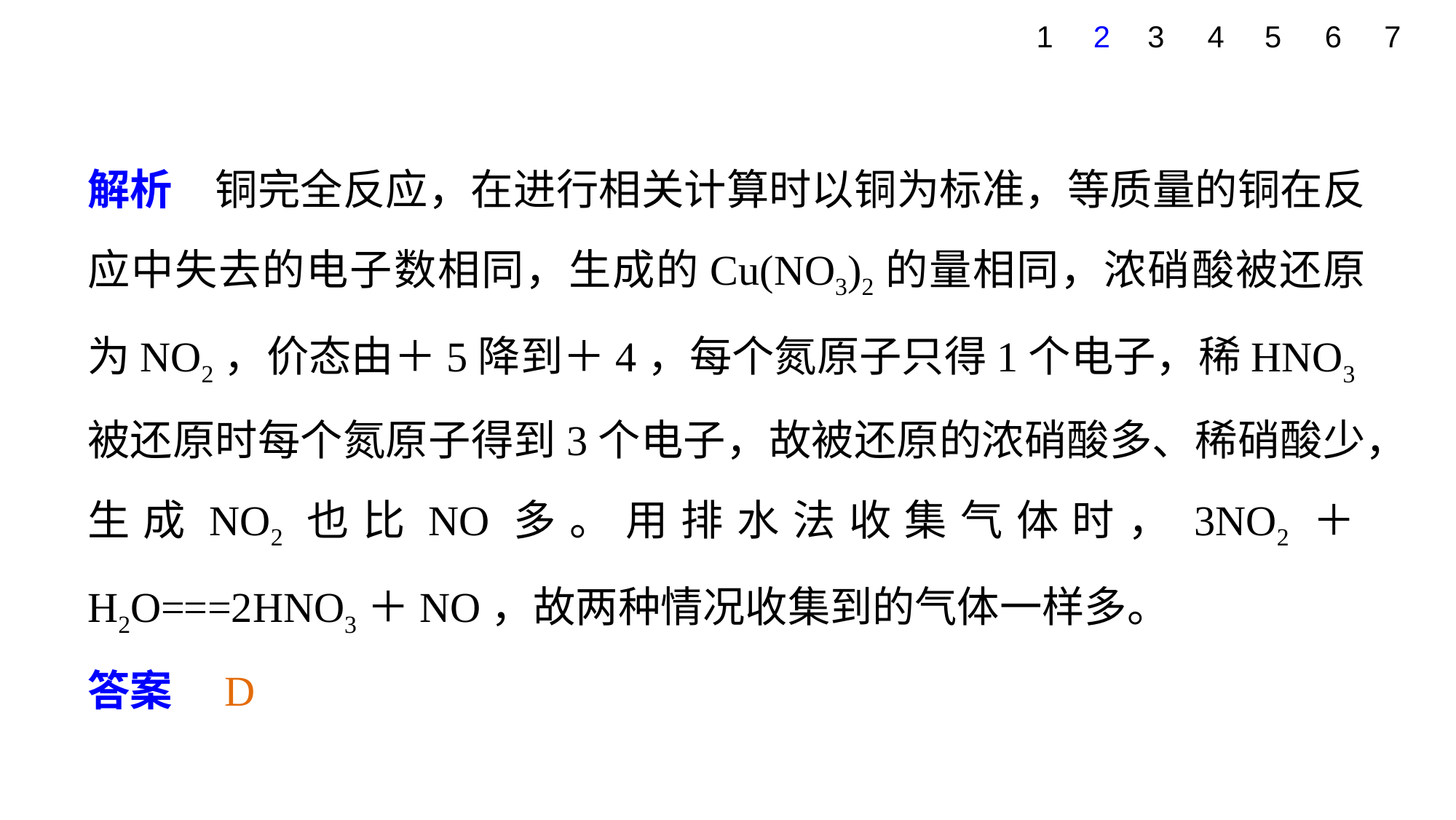

7
1
2
3
4
5
6
解析　铜完全反应，在进行相关计算时以铜为标准，等质量的铜在反应中失去的电子数相同，生成的Cu(NO3)2的量相同，浓硝酸被还原为NO2，价态由＋5降到＋4，每个氮原子只得1个电子，稀HNO3被还原时每个氮原子得到3个电子，故被还原的浓硝酸多、稀硝酸少，生成NO2也比NO多。用排水法收集气体时，3NO2＋H2O===2HNO3＋NO，故两种情况收集到的气体一样多。
答案　D